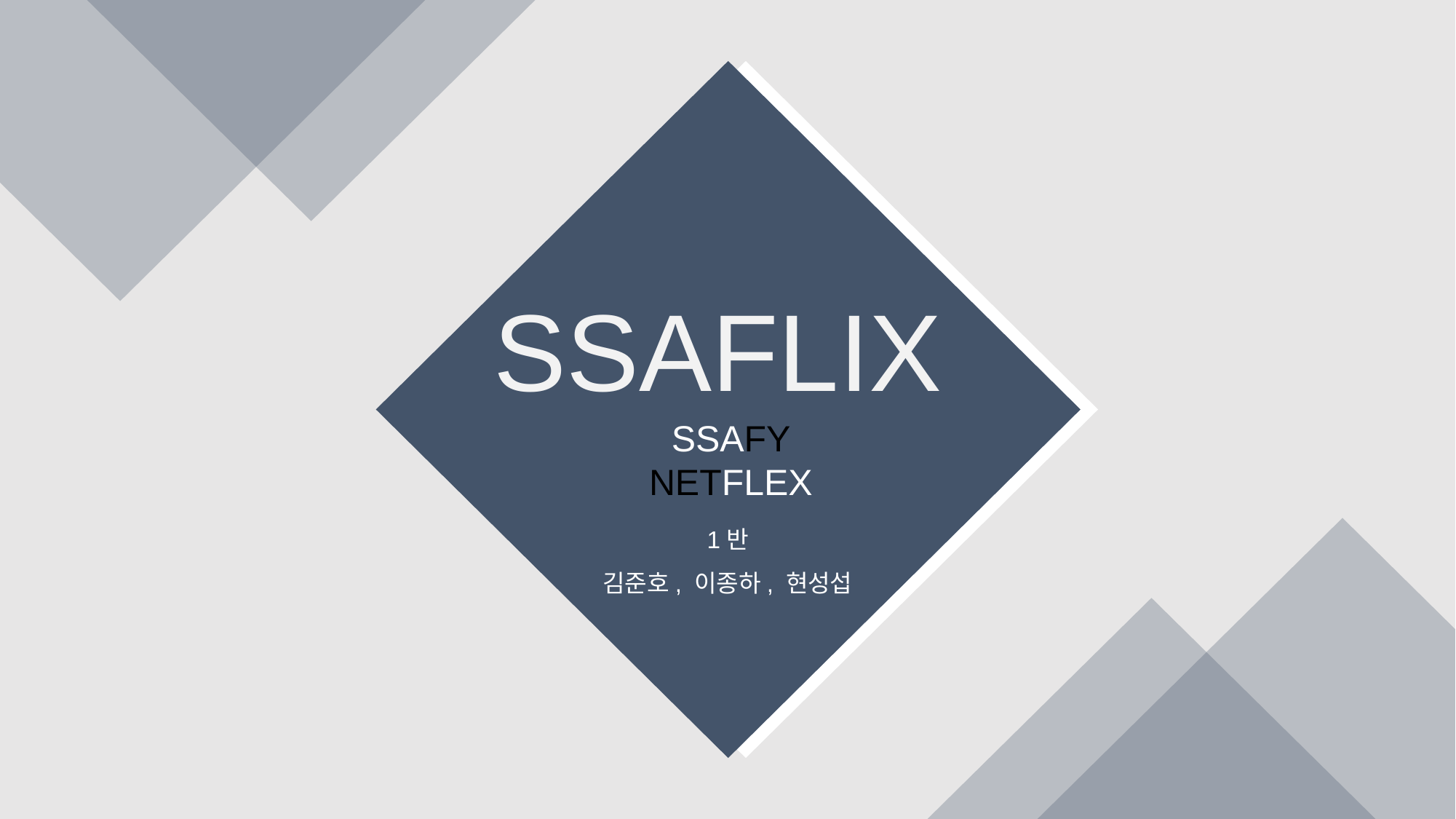

SSAFLIX
SSAFY NETFLEX
1반
김준호, 이종하, 현성섭